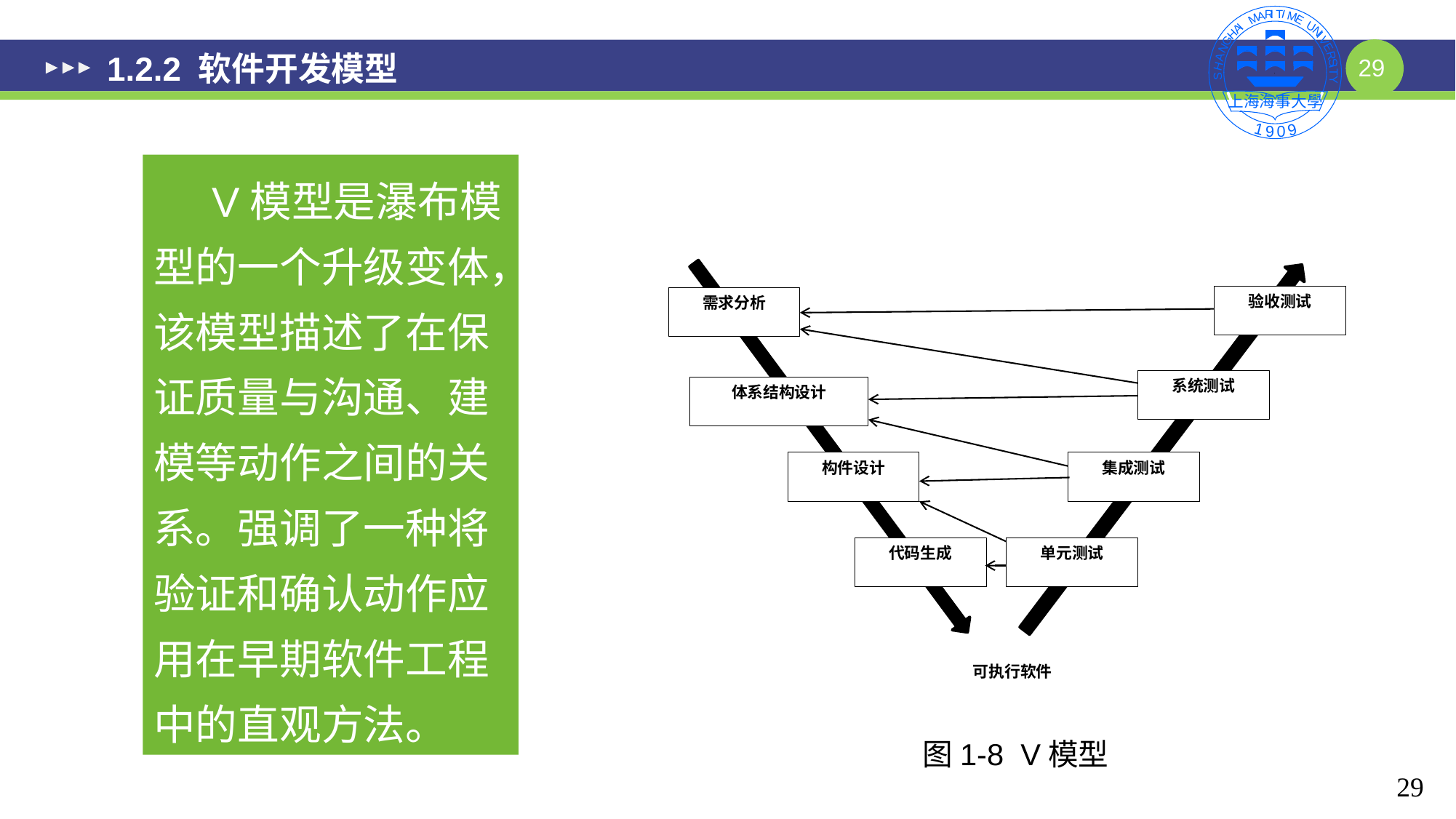

# 1.2.2 软件开发模型
     V模型是瀑布模型的一个升级变体，该模型描述了在保证质量与沟通、建模等动作之间的关系。强调了一种将验证和确认动作应用在早期软件工程中的直观方法。

验收测试
需求分析
系统测试
体系结构设计
构件设计
集成测试
代码生成
单元测试
可执行软件
图1-8  V模型
29
29